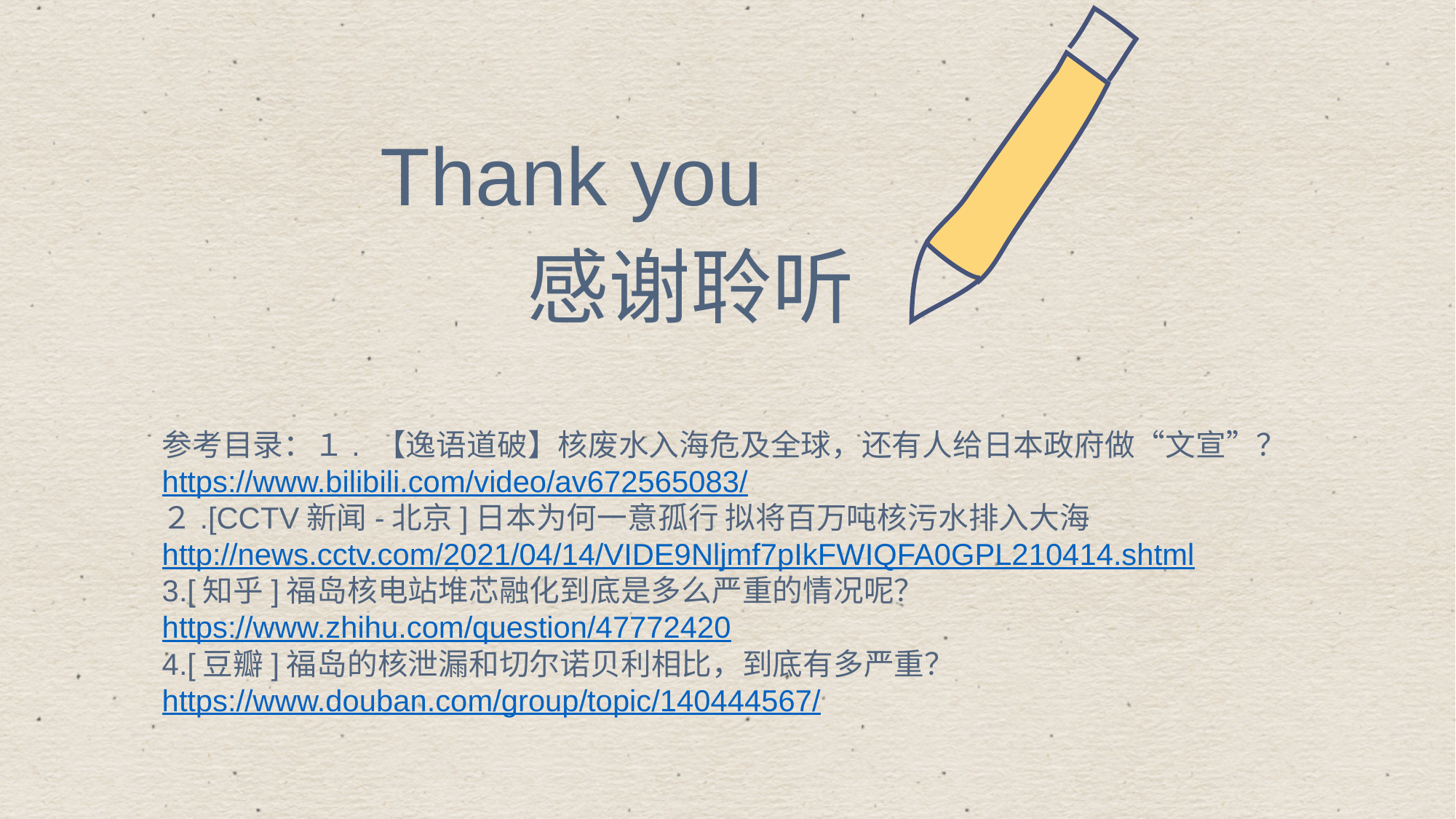

Thank you
感谢聆听
参考目录：１. 【逸语道破】核废水入海危及全球，还有人给日本政府做“文宣”？
https://www.bilibili.com/video/av672565083/
２.[CCTV新闻-北京]日本为何一意孤行 拟将百万吨核污水排入大海
http://news.cctv.com/2021/04/14/VIDE9Nljmf7pIkFWIQFA0GPL210414.shtml
3.[知乎]福岛核电站堆芯融化到底是多么严重的情况呢？
https://www.zhihu.com/question/47772420
4.[豆瓣]福岛的核泄漏和切尔诺贝利相比，到底有多严重？
https://www.douban.com/group/topic/140444567/